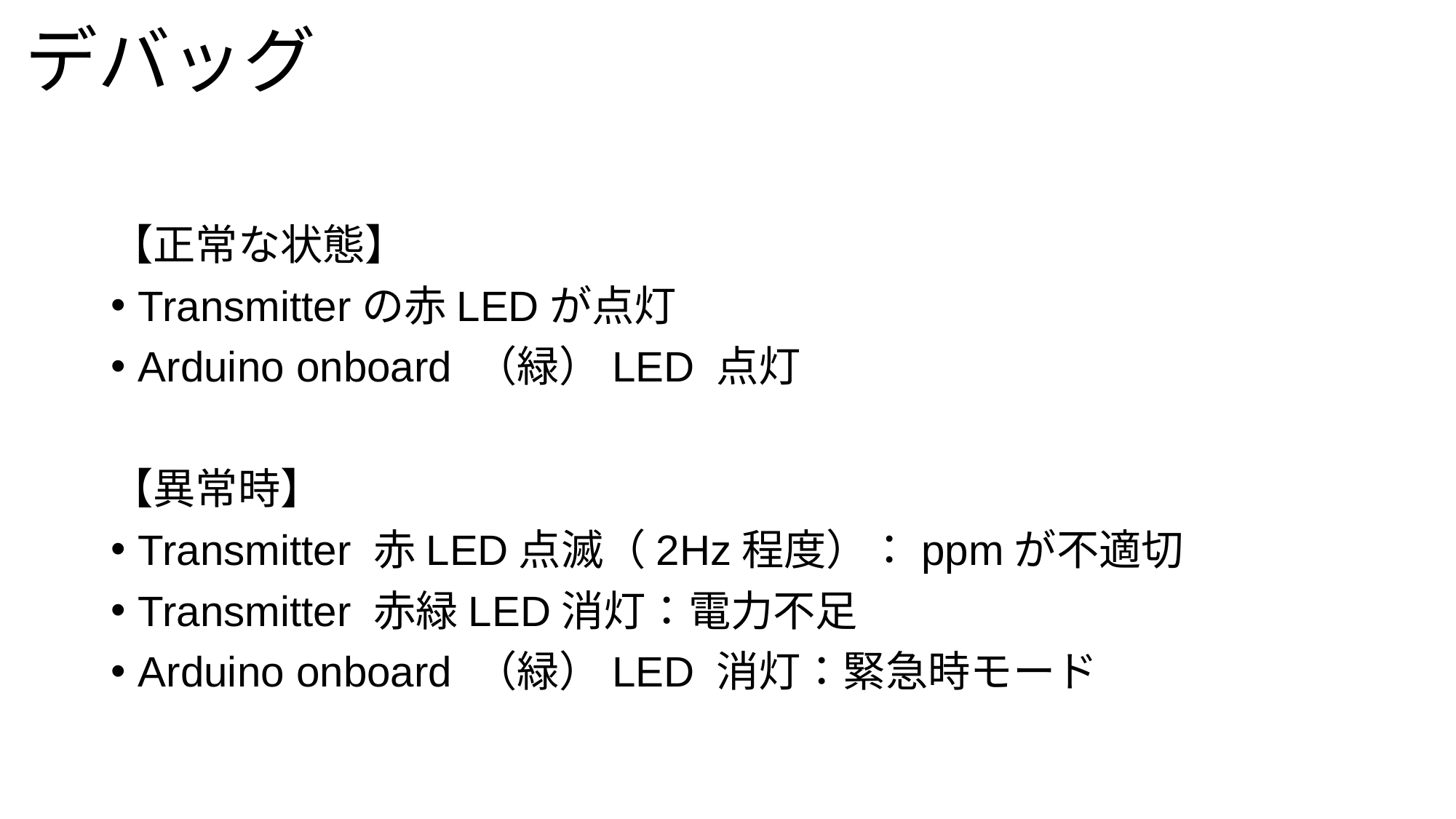

デバッグ
【正常な状態】
Transmitterの赤LEDが点灯
Arduino onboard （緑）LED 点灯

【異常時】
Transmitter 赤LED点滅（2Hz程度）：ppmが不適切
Transmitter 赤緑LED消灯：電力不足
Arduino onboard （緑）LED 消灯：緊急時モード